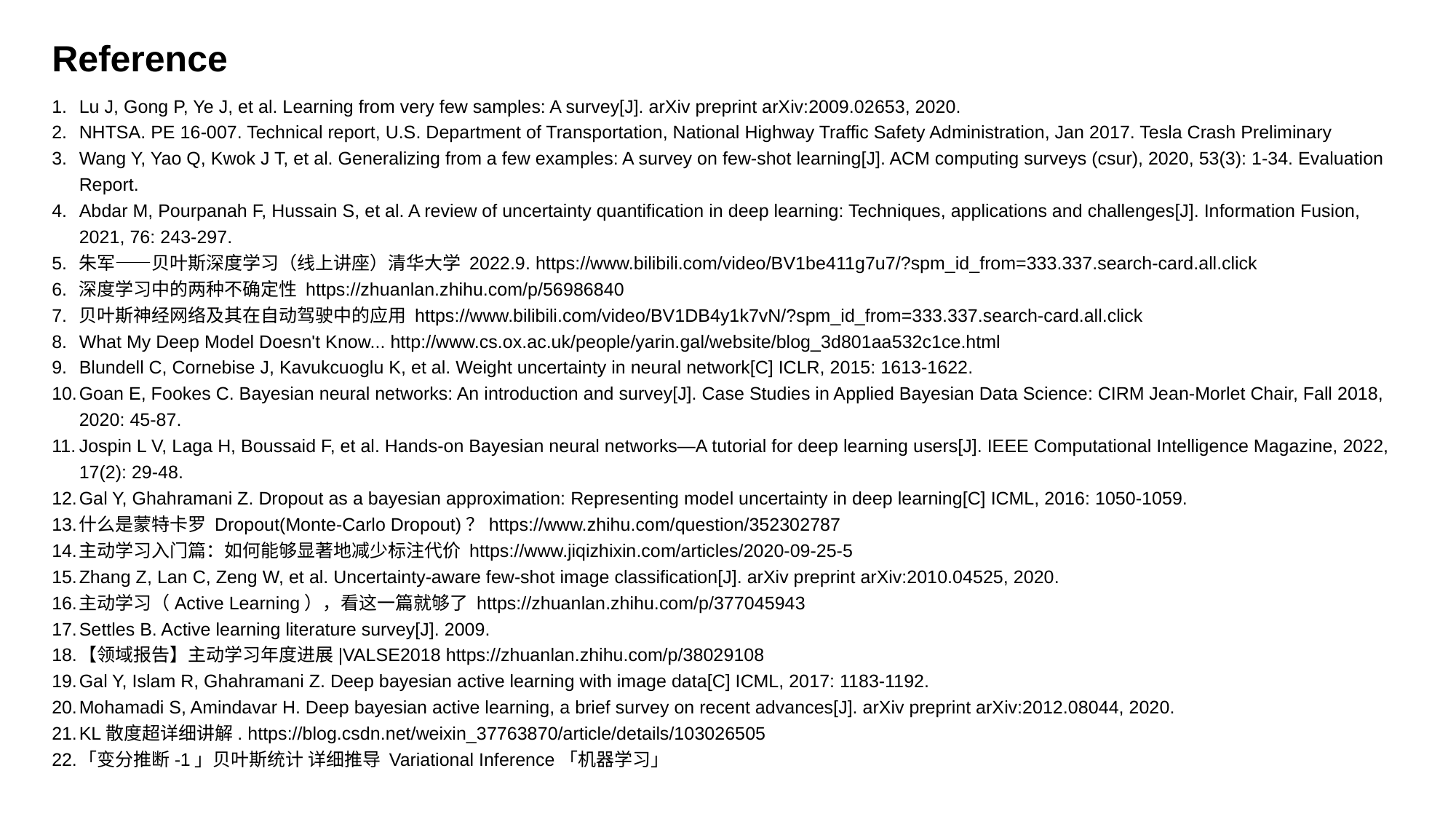

Reference
Lu J, Gong P, Ye J, et al. Learning from very few samples: A survey[J]. arXiv preprint arXiv:2009.02653, 2020.
NHTSA. PE 16-007. Technical report, U.S. Department of Transportation, National Highway Traffic Safety Administration, Jan 2017. Tesla Crash Preliminary
Wang Y, Yao Q, Kwok J T, et al. Generalizing from a few examples: A survey on few-shot learning[J]. ACM computing surveys (csur), 2020, 53(3): 1-34. Evaluation Report.
Abdar M, Pourpanah F, Hussain S, et al. A review of uncertainty quantification in deep learning: Techniques, applications and challenges[J]. Information Fusion, 2021, 76: 243-297.
朱军——贝叶斯深度学习（线上讲座）清华大学 2022.9. https://www.bilibili.com/video/BV1be411g7u7/?spm_id_from=333.337.search-card.all.click
深度学习中的两种不确定性 https://zhuanlan.zhihu.com/p/56986840
贝叶斯神经网络及其在自动驾驶中的应用 https://www.bilibili.com/video/BV1DB4y1k7vN/?spm_id_from=333.337.search-card.all.click
What My Deep Model Doesn't Know... http://www.cs.ox.ac.uk/people/yarin.gal/website/blog_3d801aa532c1ce.html
Blundell C, Cornebise J, Kavukcuoglu K, et al. Weight uncertainty in neural network[C] ICLR, 2015: 1613-1622.
Goan E, Fookes C. Bayesian neural networks: An introduction and survey[J]. Case Studies in Applied Bayesian Data Science: CIRM Jean-Morlet Chair, Fall 2018, 2020: 45-87.
Jospin L V, Laga H, Boussaid F, et al. Hands-on Bayesian neural networks—A tutorial for deep learning users[J]. IEEE Computational Intelligence Magazine, 2022, 17(2): 29-48.
Gal Y, Ghahramani Z. Dropout as a bayesian approximation: Representing model uncertainty in deep learning[C] ICML, 2016: 1050-1059.
什么是蒙特卡罗 Dropout(Monte-Carlo Dropout)？https://www.zhihu.com/question/352302787
主动学习入门篇：如何能够显著地减少标注代价 https://www.jiqizhixin.com/articles/2020-09-25-5
Zhang Z, Lan C, Zeng W, et al. Uncertainty-aware few-shot image classification[J]. arXiv preprint arXiv:2010.04525, 2020.
主动学习（Active Learning），看这一篇就够了 https://zhuanlan.zhihu.com/p/377045943
Settles B. Active learning literature survey[J]. 2009.
【领域报告】主动学习年度进展|VALSE2018 https://zhuanlan.zhihu.com/p/38029108
Gal Y, Islam R, Ghahramani Z. Deep bayesian active learning with image data[C] ICML, 2017: 1183-1192.
Mohamadi S, Amindavar H. Deep bayesian active learning, a brief survey on recent advances[J]. arXiv preprint arXiv:2012.08044, 2020.
KL散度超详细讲解. https://blog.csdn.net/weixin_37763870/article/details/103026505
「变分推断-1」贝叶斯统计 详细推导 Variational Inference「机器学习」